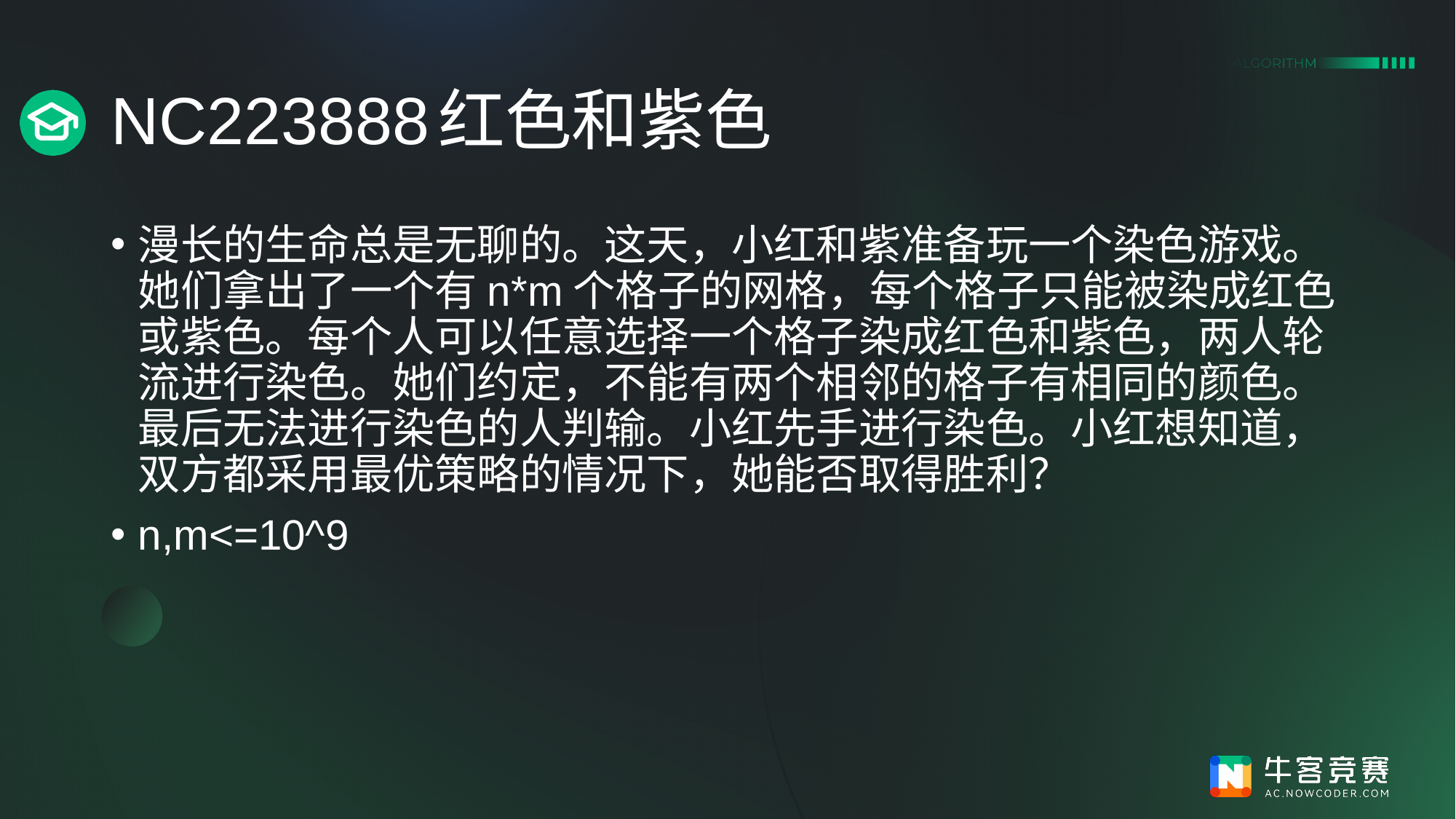

# NC223888	红色和紫色
漫长的生命总是无聊的。这天，小红和紫准备玩一个染色游戏。她们拿出了一个有n*m个格子的网格，每个格子只能被染成红色或紫色。每个人可以任意选择一个格子染成红色和紫色，两人轮流进行染色。她们约定，不能有两个相邻的格子有相同的颜色。最后无法进行染色的人判输。小红先手进行染色。小红想知道，双方都采用最优策略的情况下，她能否取得胜利？
n,m<=10^9